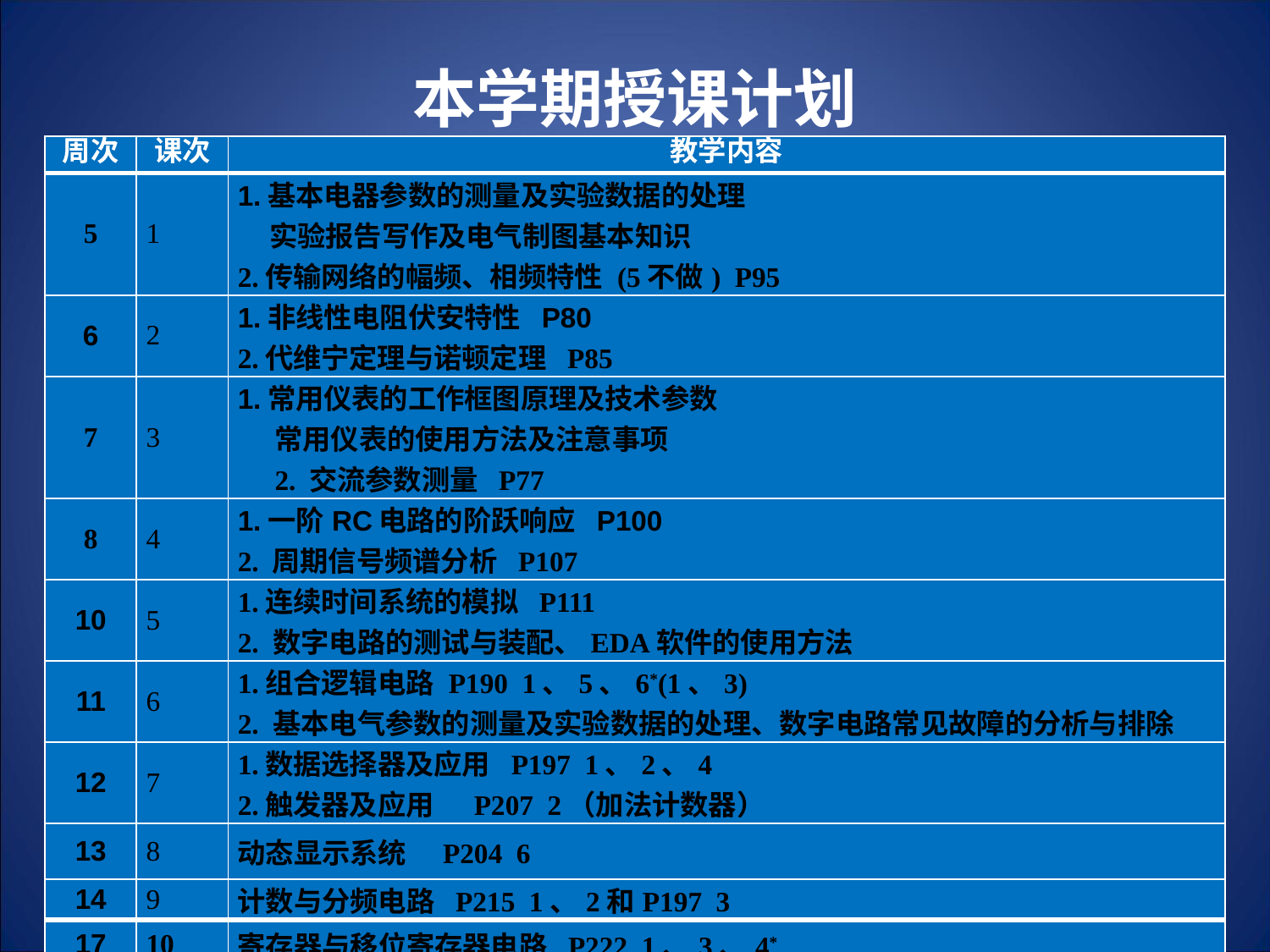

# 本学期授课计划
| 周次 | 课次 | 教学内容 |
| --- | --- | --- |
| 5 | 1 | 1.基本电器参数的测量及实验数据的处理 实验报告写作及电气制图基本知识 2.传输网络的幅频、相频特性 (5不做) P95 |
| 6 | 2 | 1.非线性电阻伏安特性 P80 2.代维宁定理与诺顿定理 P85 |
| 7 | 3 | 1.常用仪表的工作框图原理及技术参数 常用仪表的使用方法及注意事项 2. 交流参数测量 P77 |
| 8 | 4 | 1.一阶RC电路的阶跃响应 P100 2. 周期信号频谱分析 P107 |
| 10 | 5 | 1.连续时间系统的模拟 P111 2. 数字电路的测试与装配、EDA软件的使用方法 |
| 11 | 6 | 1.组合逻辑电路 P190 1、5、6\*(1、3) 2. 基本电气参数的测量及实验数据的处理、数字电路常见故障的分析与排除 |
| 12 | 7 | 1.数据选择器及应用 P197 1、2、4 2.触发器及应用 P207 2（加法计数器） |
| 13 | 8 | 动态显示系统　P204 6 |
| 14 | 9 | 计数与分频电路 P215 1、2和P197 3 |
| 17 | 10 | 寄存器与移位寄存器电路 P222 1、3、4\* |
14